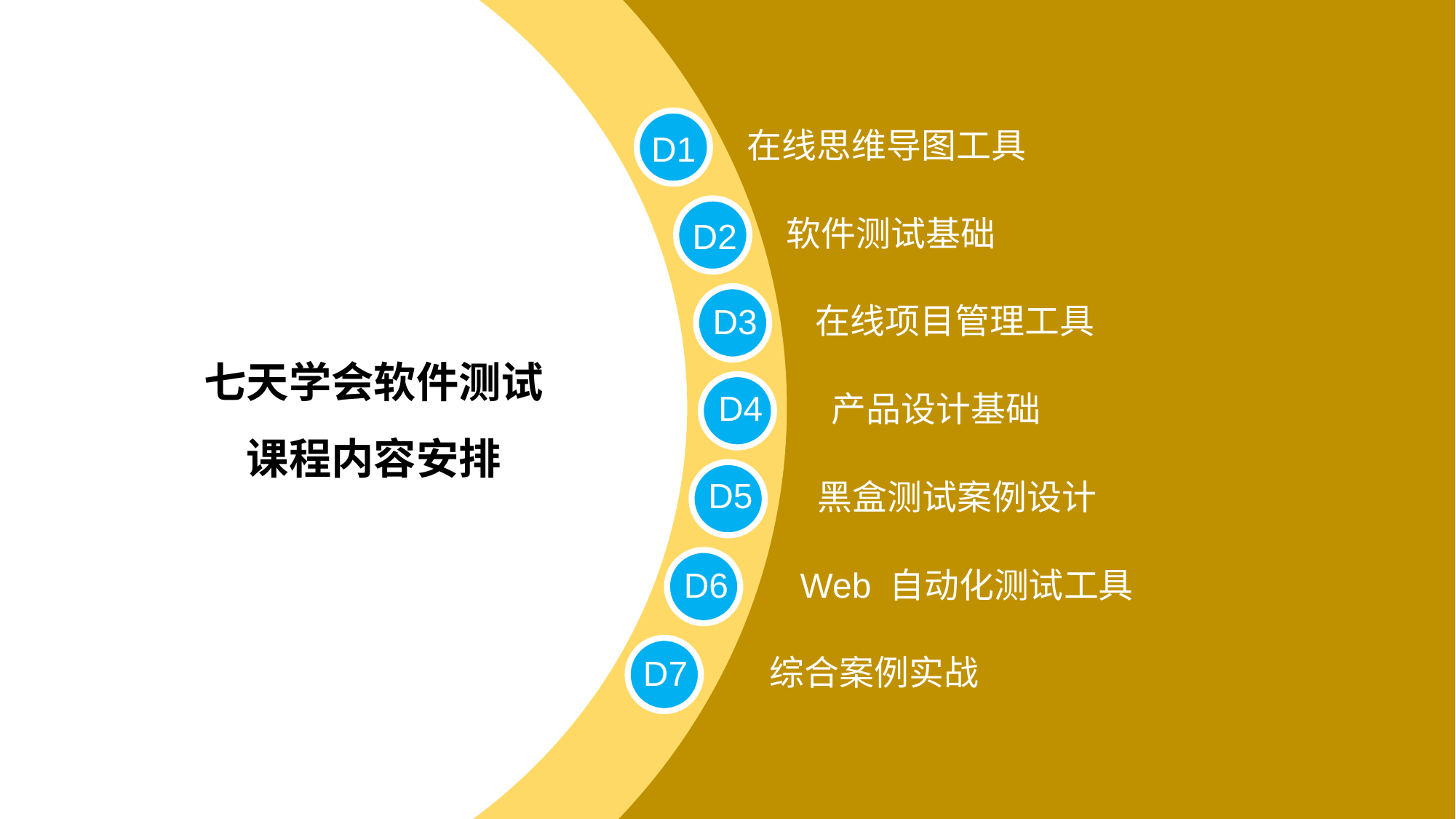

在线思维导图工具
D1

软件测试基础
D2

在线项目管理工具
D3
七天学会软件测试
　课程内容安排

产品设计基础
D4

黑盒测试案例设计
D5

Web 自动化测试工具
D6

综合案例实战
D7